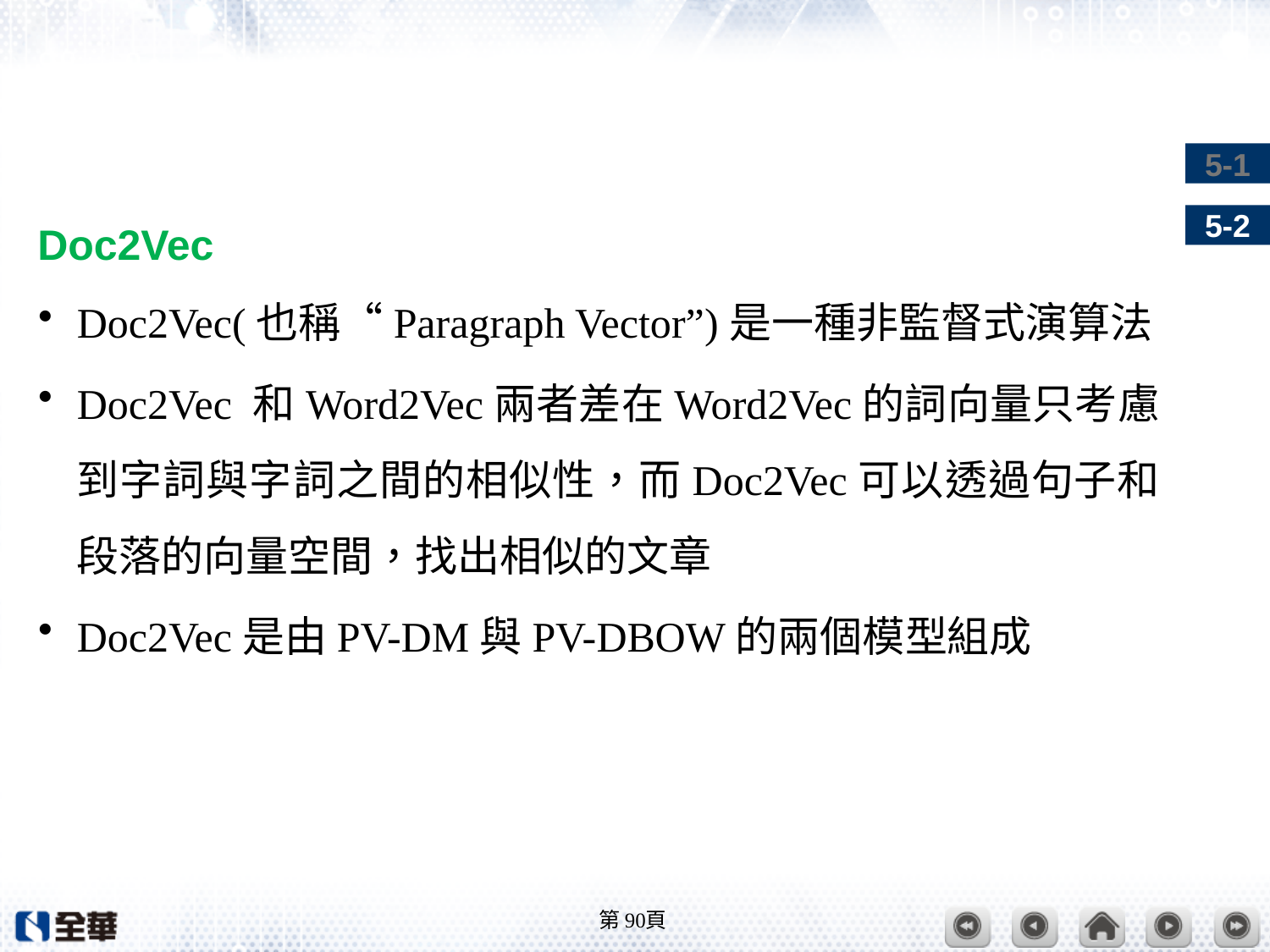

#
Doc2Vec
Doc2Vec(也稱“Paragraph Vector”)是一種非監督式演算法
Doc2Vec 和Word2Vec兩者差在Word2Vec的詞向量只考慮到字詞與字詞之間的相似性，而Doc2Vec可以透過句子和段落的向量空間，找出相似的文章
Doc2Vec是由PV-DM與PV-DBOW的兩個模型組成